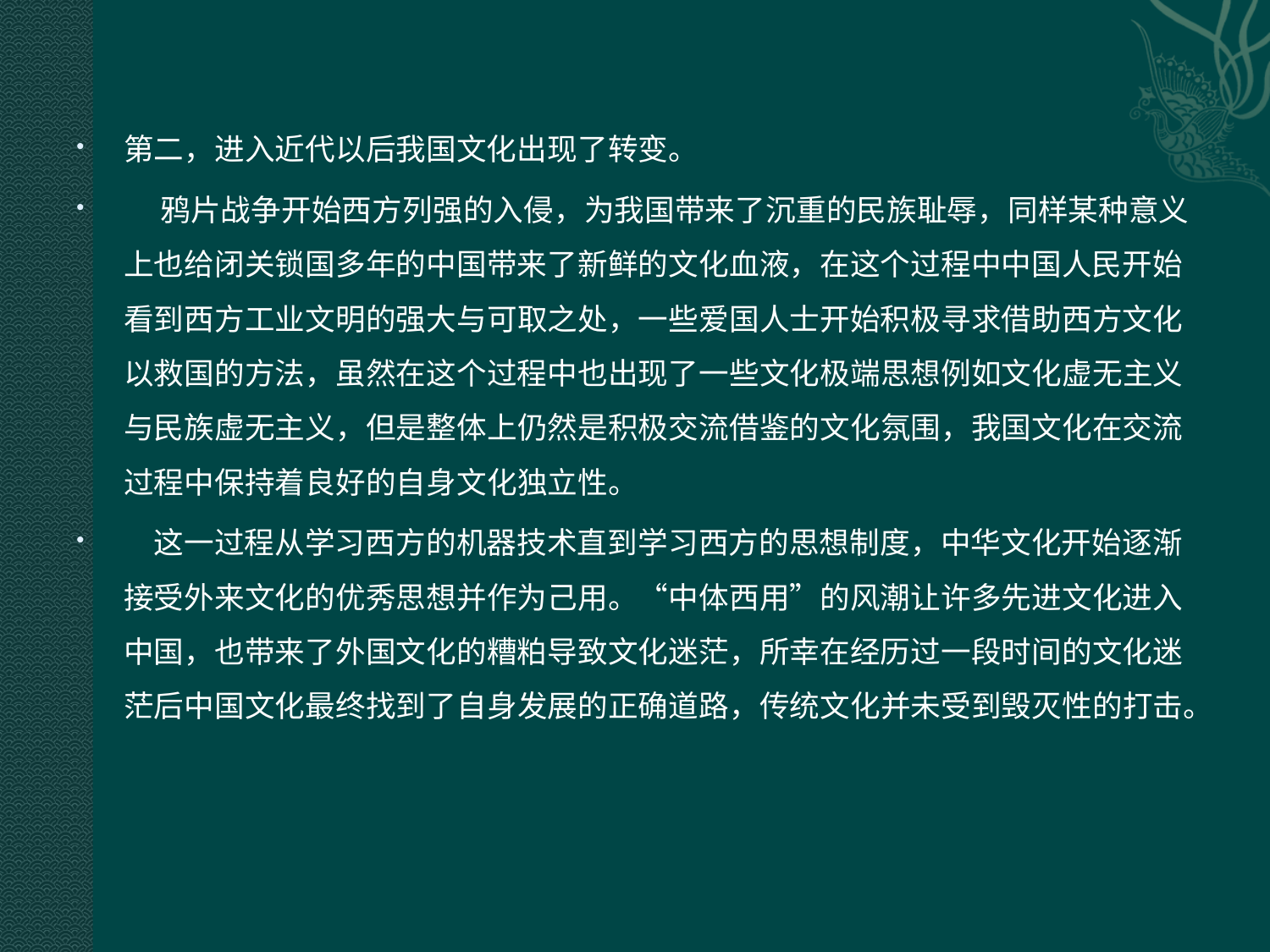

第二，进入近代以后我国文化出现了转变。
     鸦片战争开始西方列强的入侵，为我国带来了沉重的民族耻辱，同样某种意义上也给闭关锁国多年的中国带来了新鲜的文化血液，在这个过程中中国人民开始看到西方工业文明的强大与可取之处，一些爱国人士开始积极寻求借助西方文化以救国的方法，虽然在这个过程中也出现了一些文化极端思想例如文化虚无主义与民族虚无主义，但是整体上仍然是积极交流借鉴的文化氛围，我国文化在交流过程中保持着良好的自身文化独立性。
    这一过程从学习西方的机器技术直到学习西方的思想制度，中华文化开始逐渐接受外来文化的优秀思想并作为己用。“中体西用”的风潮让许多先进文化进入中国，也带来了外国文化的糟粕导致文化迷茫，所幸在经历过一段时间的文化迷茫后中国文化最终找到了自身发展的正确道路，传统文化并未受到毁灭性的打击。